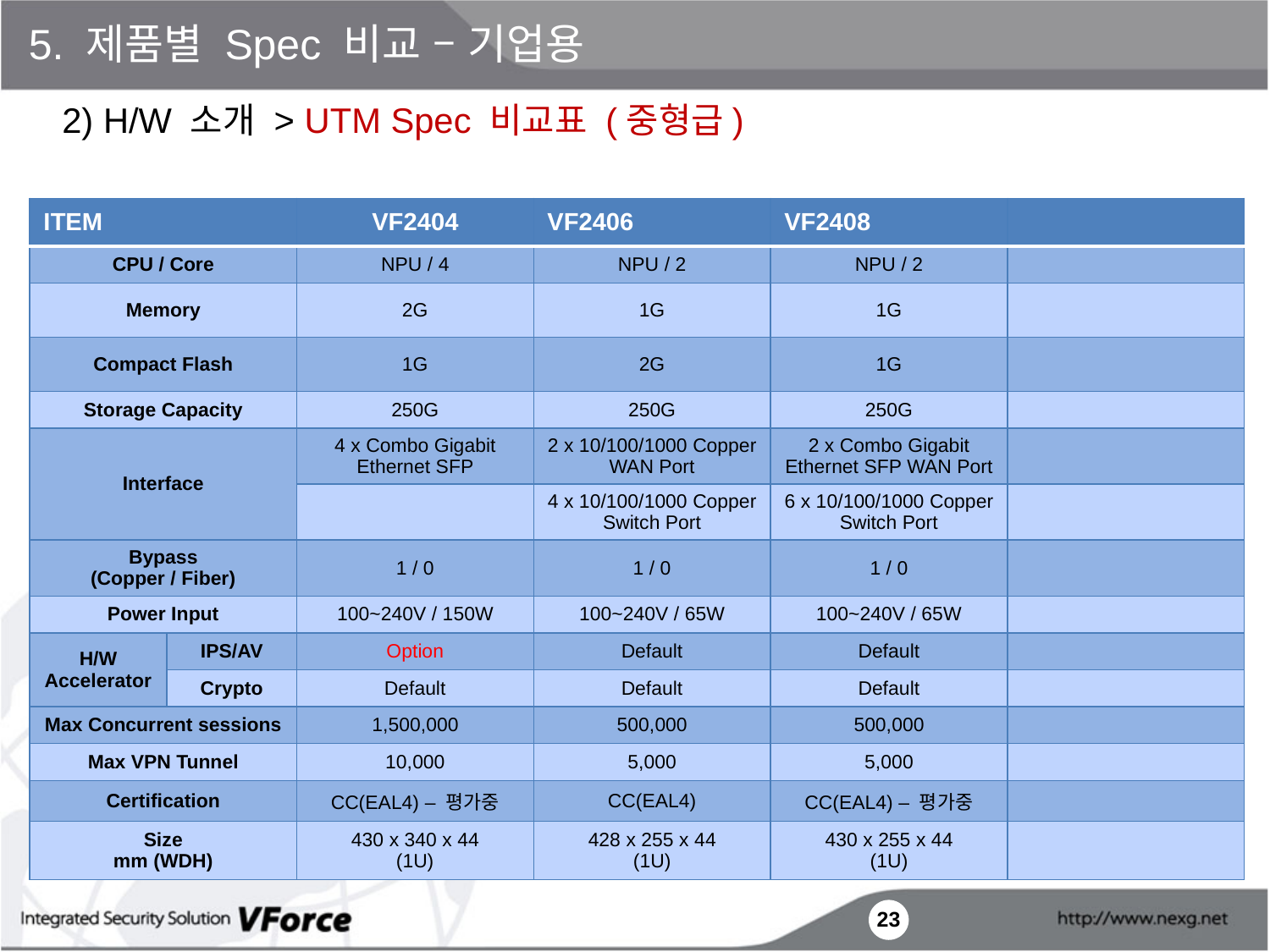

5. 제품별 Spec 비교 – 기업용
2) H/W 소개 > UTM Spec 비교표 (중형급)
| ITEM |  | VF2404 | VF2406 | VF2408 |  |
| --- | --- | --- | --- | --- | --- |
| CPU / Core |  | NPU / 4 | NPU / 2 | NPU / 2 |  |
| Memory |  | 2G | 1G | 1G |  |
| Compact Flash |  | 1G | 2G | 1G |  |
| Storage Capacity |  | 250G | 250G | 250G |  |
| Interface |  | 4 x Combo Gigabit Ethernet SFP | 2 x 10/100/1000 Copper WAN Port | 2 x Combo Gigabit Ethernet SFP WAN Port |  |
|  |  |  | 4 x 10/100/1000 Copper Switch Port | 6 x 10/100/1000 Copper Switch Port |  |
| Bypass (Copper / Fiber) |  | 1 / 0 | 1 / 0 | 1 / 0 |  |
| Power Input |  | 100~240V / 150W | 100~240V / 65W | 100~240V / 65W |  |
| H/W Accelerator | IPS/AV | Option | Default | Default |  |
|  | Crypto | Default | Default | Default |  |
| Max Concurrent sessions |  | 1,500,000 | 500,000 | 500,000 |  |
| Max VPN Tunnel |  | 10,000 | 5,000 | 5,000 |  |
| Certification |  | CC(EAL4) – 평가중 | CC(EAL4) | CC(EAL4) – 평가중 |  |
| Size mm (WDH) |  | 430 x 340 x 44 (1U) | 428 x 255 x 44 (1U) | 430 x 255 x 44 (1U) |  |